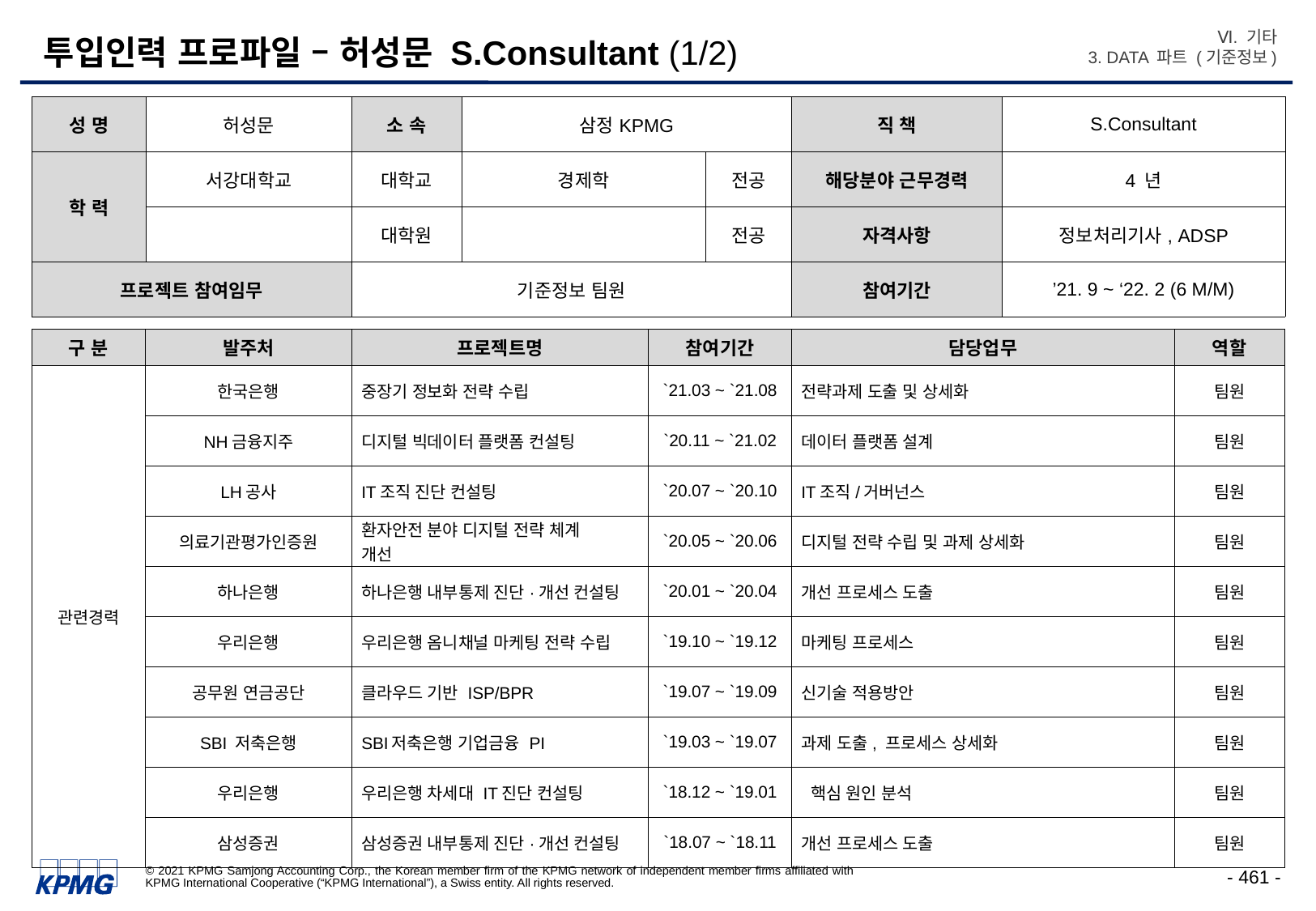

Ⅵ. 기타
3. DATA 파트 (기준정보)
# 투입인력 프로파일 – 허성문 S.Consultant (1/2)
| 성 명 | 허성문 | 소 속 | 삼정KPMG |  | 직 책 | S.Consultant |
| --- | --- | --- | --- | --- | --- | --- |
| 학 력 | 서강대학교 | 대학교 | 경제학 | 전공 | 해당분야 근무경력 | 4 년 |
|  |  | 대학원 |  | 전공 | 자격사항 | 정보처리기사, ADSP |
| 프로젝트 참여임무 |  | 기준정보 팀원 |  |  | 참여기간 | ’21. 9 ~ ‘22. 2 (6 M/M) |
| 구 분 | 발주처 | 프로젝트명 | 참여기간 | 담당업무 | 역할 |
| --- | --- | --- | --- | --- | --- |
| 관련경력 | 한국은행 | 중장기 정보화 전략 수립 | `21.03 ~ `21.08 | 전략과제 도출 및 상세화 | 팀원 |
|  | NH금융지주 | 디지털 빅데이터 플랫폼 컨설팅 | `20.11 ~ `21.02 | 데이터 플랫폼 설계 | 팀원 |
|  | LH공사 | IT조직 진단 컨설팅 | `20.07 ~ `20.10 | IT조직/거버넌스 | 팀원 |
|  | 의료기관평가인증원 | 환자안전 분야 디지털 전략 체계 개선 | `20.05 ~ `20.06 | 디지털 전략 수립 및 과제 상세화 | 팀원 |
|  | 하나은행 | 하나은행 내부통제 진단·개선 컨설팅 | `20.01 ~ `20.04 | 개선 프로세스 도출 | 팀원 |
|  | 우리은행 | 우리은행 옴니채널 마케팅 전략 수립 | `19.10 ~ `19.12 | 마케팅 프로세스 | 팀원 |
|  | 공무원 연금공단 | 클라우드 기반 ISP/BPR | `19.07 ~ `19.09 | 신기술 적용방안 | 팀원 |
|  | SBI 저축은행 | SBI저축은행 기업금융 PI | `19.03 ~ `19.07 | 과제 도출, 프로세스 상세화 | 팀원 |
|  | 우리은행 | 우리은행 차세대 IT진단 컨설팅 | `18.12 ~ `19.01 | 핵심 원인 분석 | 팀원 |
|  | 삼성증권 | 삼성증권 내부통제 진단·개선 컨설팅 | `18.07 ~ `18.11 | 개선 프로세스 도출 | 팀원 |